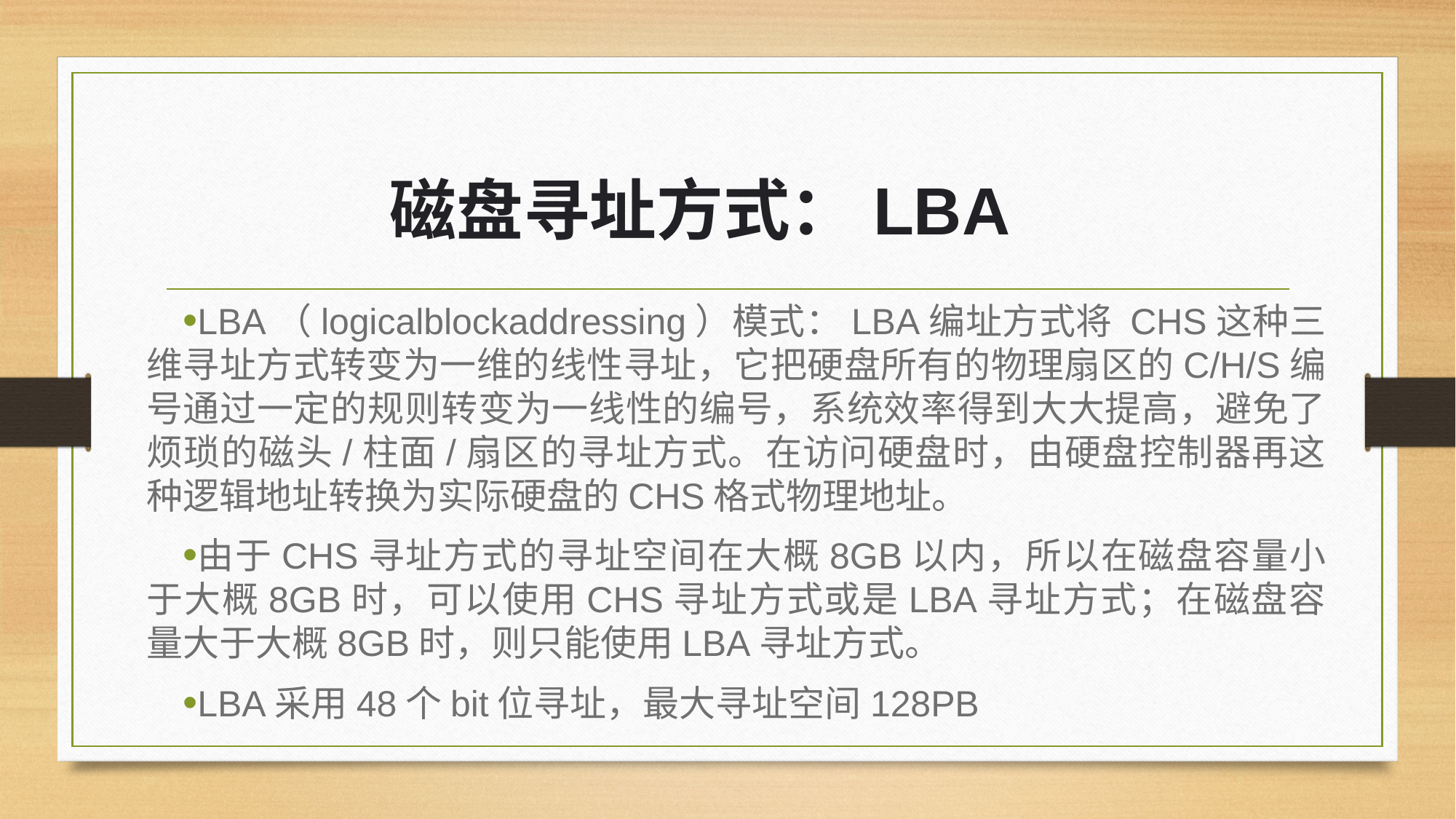

# 磁盘寻址方式：LBA
LBA（logicalblockaddressing）模式：LBA编址方式将 CHS这种三维寻址方式转变为一维的线性寻址，它把硬盘所有的物理扇区的C/H/S编号通过一定的规则转变为一线性的编号，系统效率得到大大提高，避免了 烦琐的磁头/柱面/扇区的寻址方式。在访问硬盘时，由硬盘控制器再这种逻辑地址转换为实际硬盘的CHS格式物理地址。
由于CHS寻址方式的寻址空间在大概8GB以内，所以在磁盘容量小于大概8GB时，可以使用CHS寻址方式或是LBA寻址方式；在磁盘容量大于大概8GB时，则只能使用LBA寻址方式。
LBA采用48个bit位寻址，最大寻址空间128PB